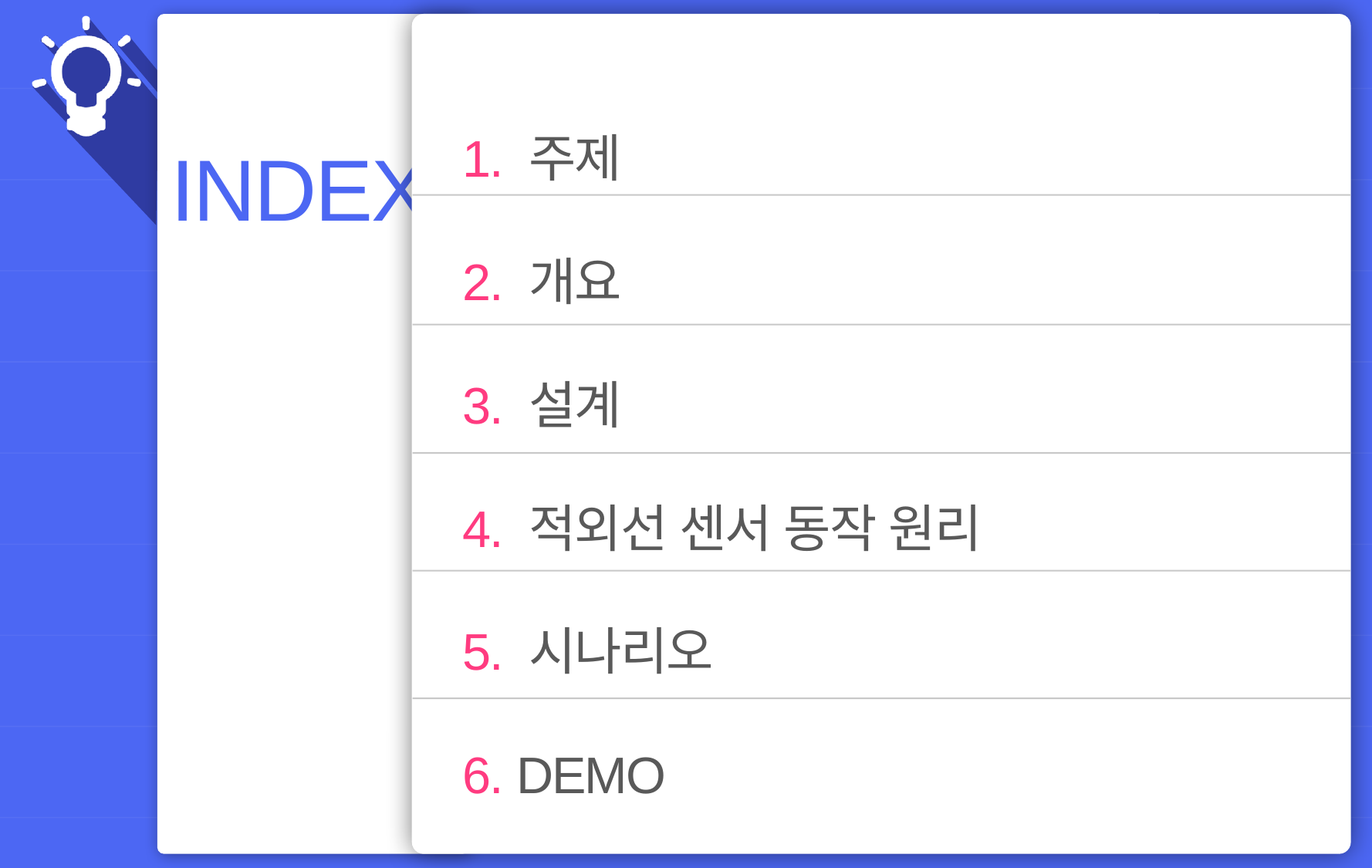

1. 주제
2. 개요
3. 설계
4. 적외선 센서 동작 원리
5. 시나리오
6. DEMO